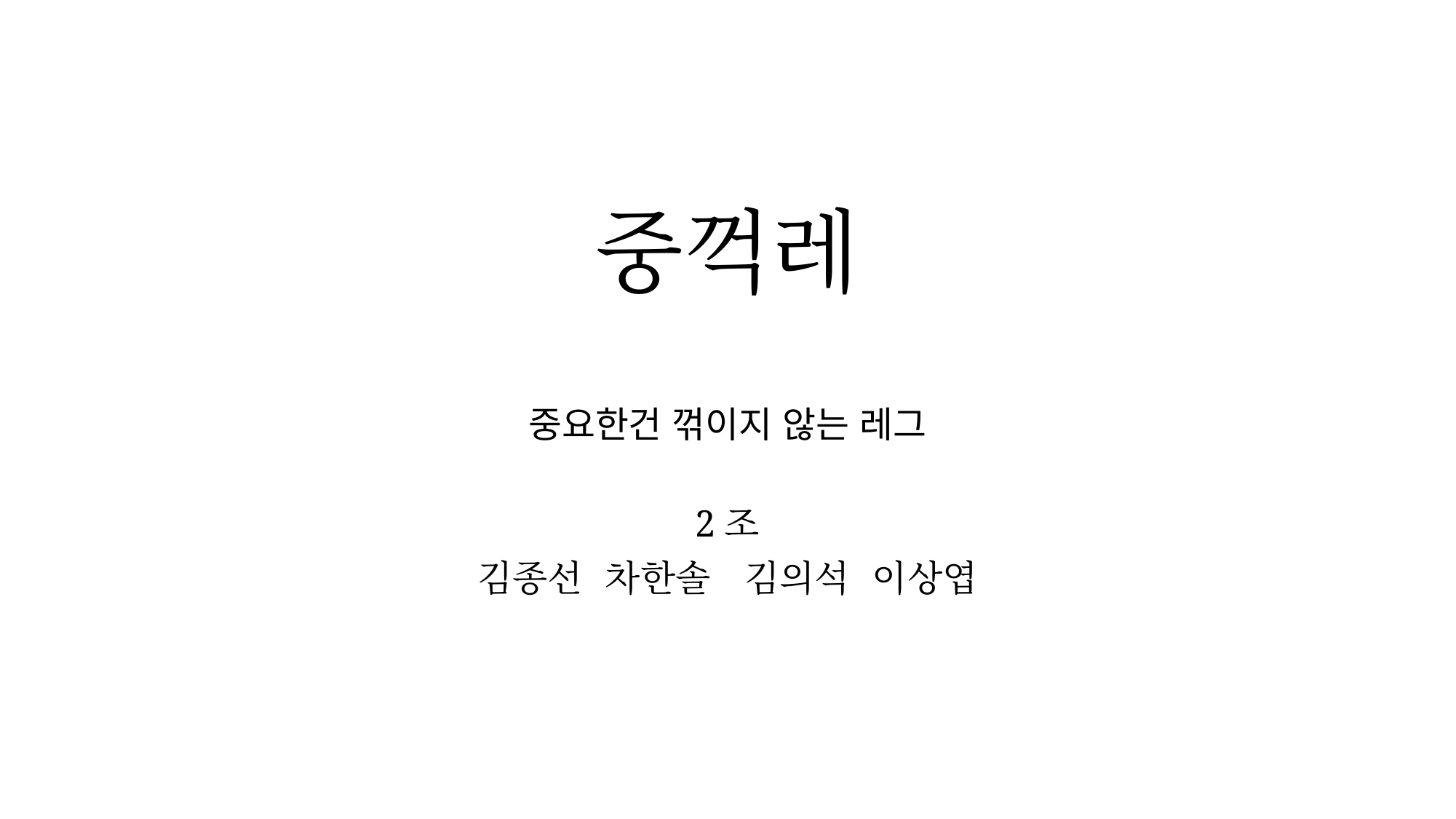

중꺽레
# 중요한건 꺾이지 않는 레그

2조
김종선  차한솔   김의석  이상엽